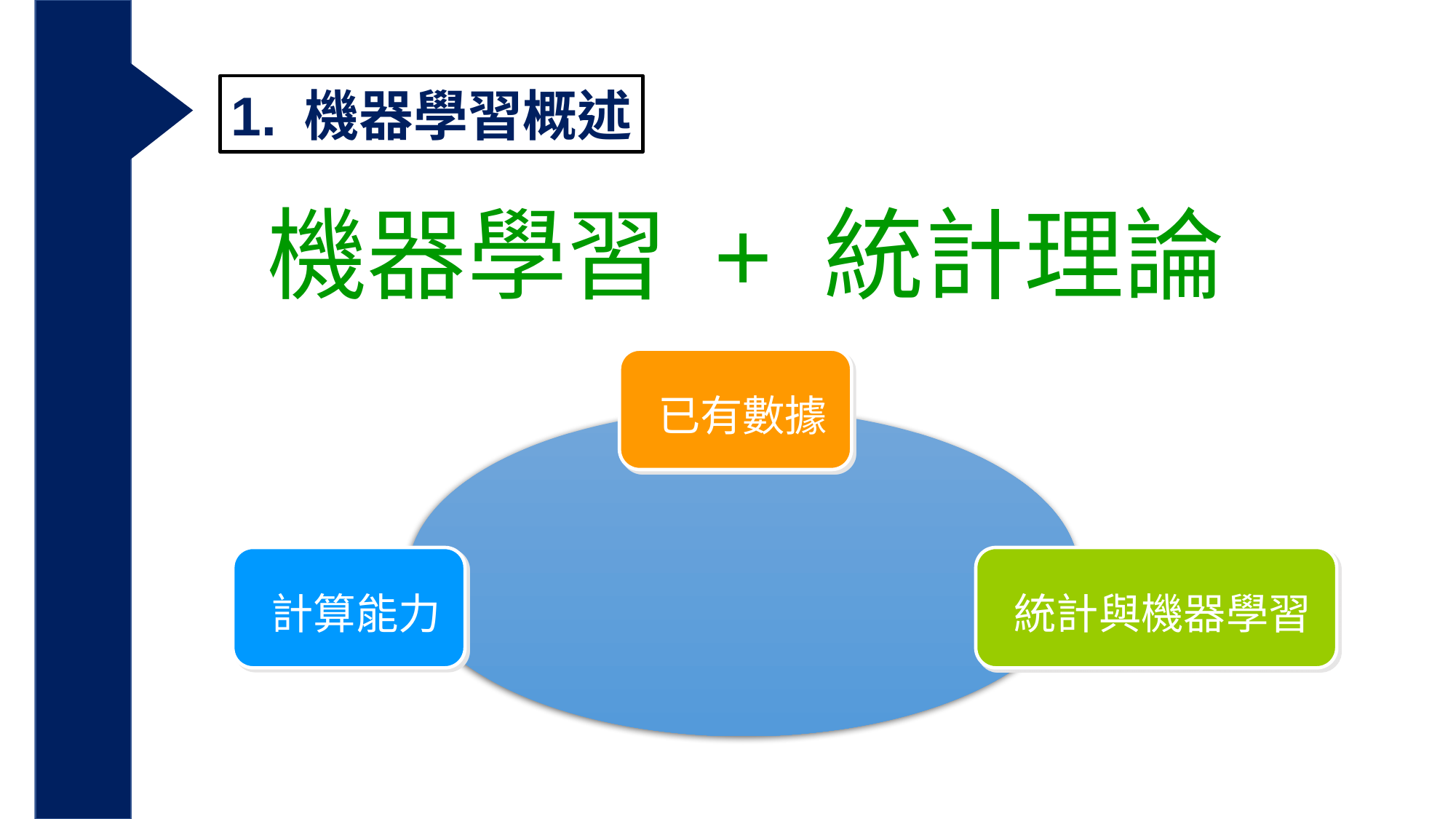

1. 機器學習概述
機器學習 + 統計理論

已有數據

計算能力
統計與機器學習